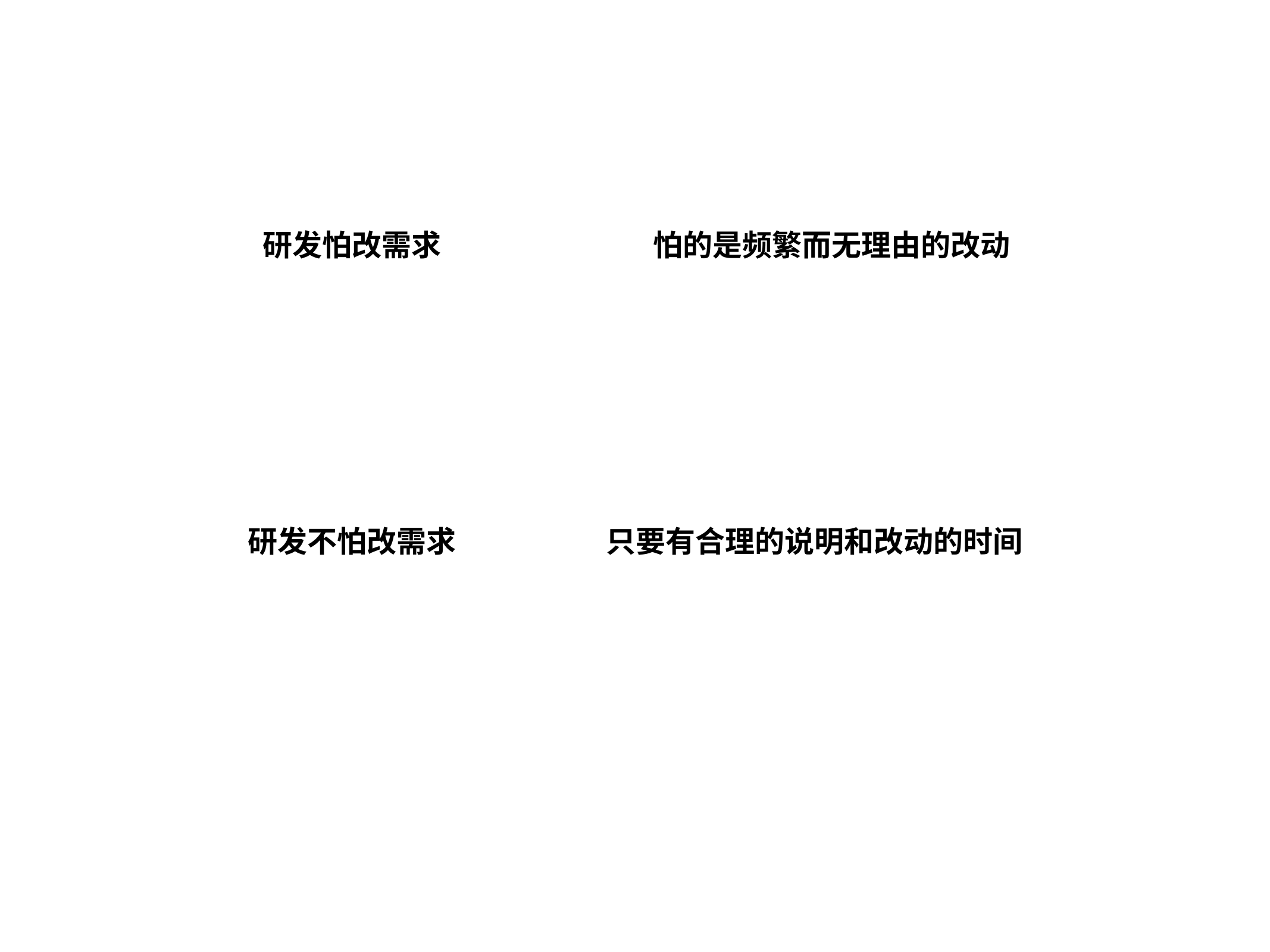

研发怕改需求
怕的是频繁而无理由的改动
研发不怕改需求
只要有合理的说明和改动的时间